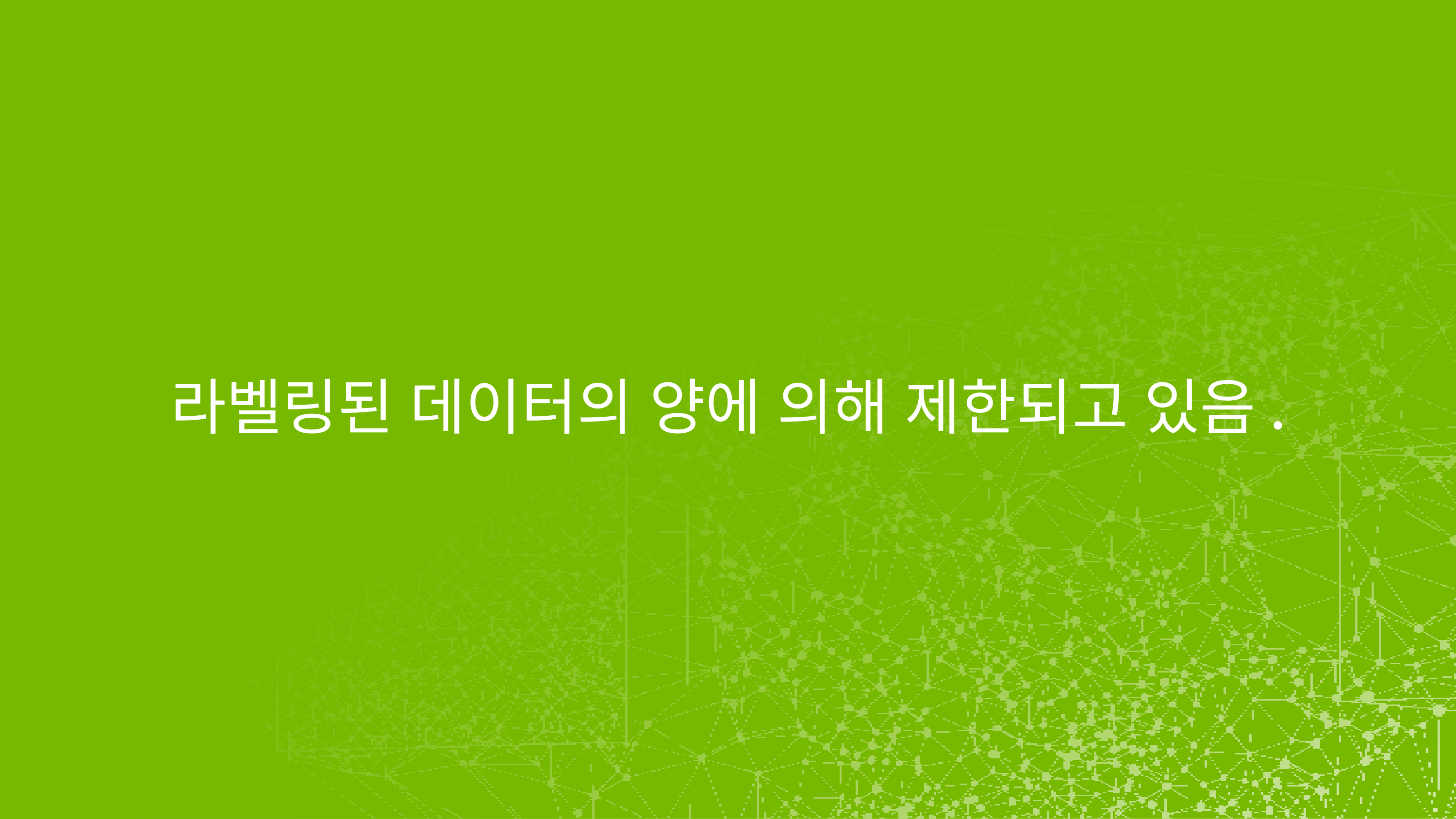

# 라벨링된 데이터의 양에 의해 제한되고 있음.